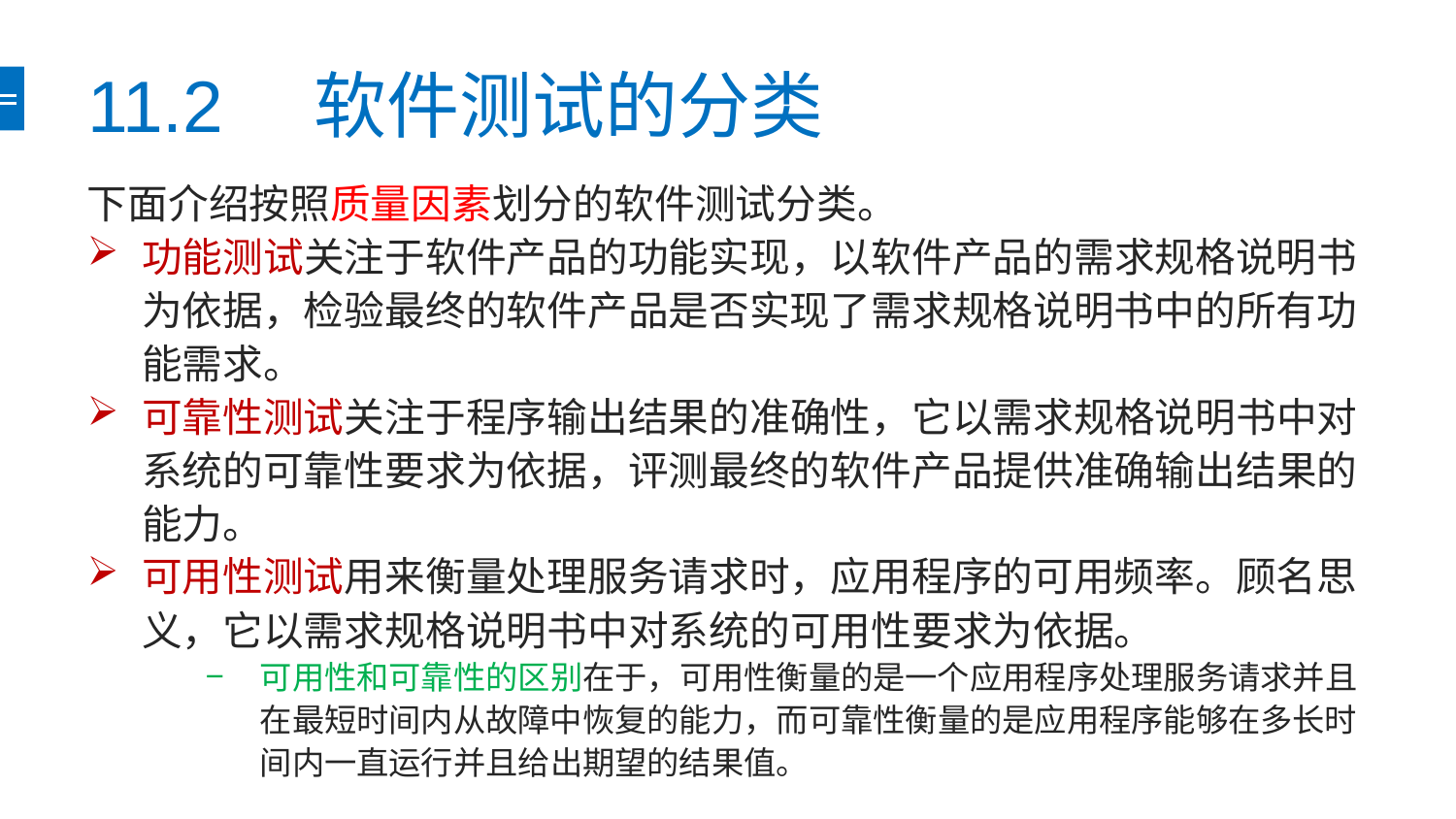

# 11.2　软件测试的分类
下面介绍按照质量因素划分的软件测试分类。
功能测试关注于软件产品的功能实现，以软件产品的需求规格说明书为依据，检验最终的软件产品是否实现了需求规格说明书中的所有功能需求。
可靠性测试关注于程序输出结果的准确性，它以需求规格说明书中对系统的可靠性要求为依据，评测最终的软件产品提供准确输出结果的能力。
可用性测试用来衡量处理服务请求时，应用程序的可用频率。顾名思义，它以需求规格说明书中对系统的可用性要求为依据。
可用性和可靠性的区别在于，可用性衡量的是一个应用程序处理服务请求并且在最短时间内从故障中恢复的能力，而可靠性衡量的是应用程序能够在多长时间内一直运行并且给出期望的结果值。